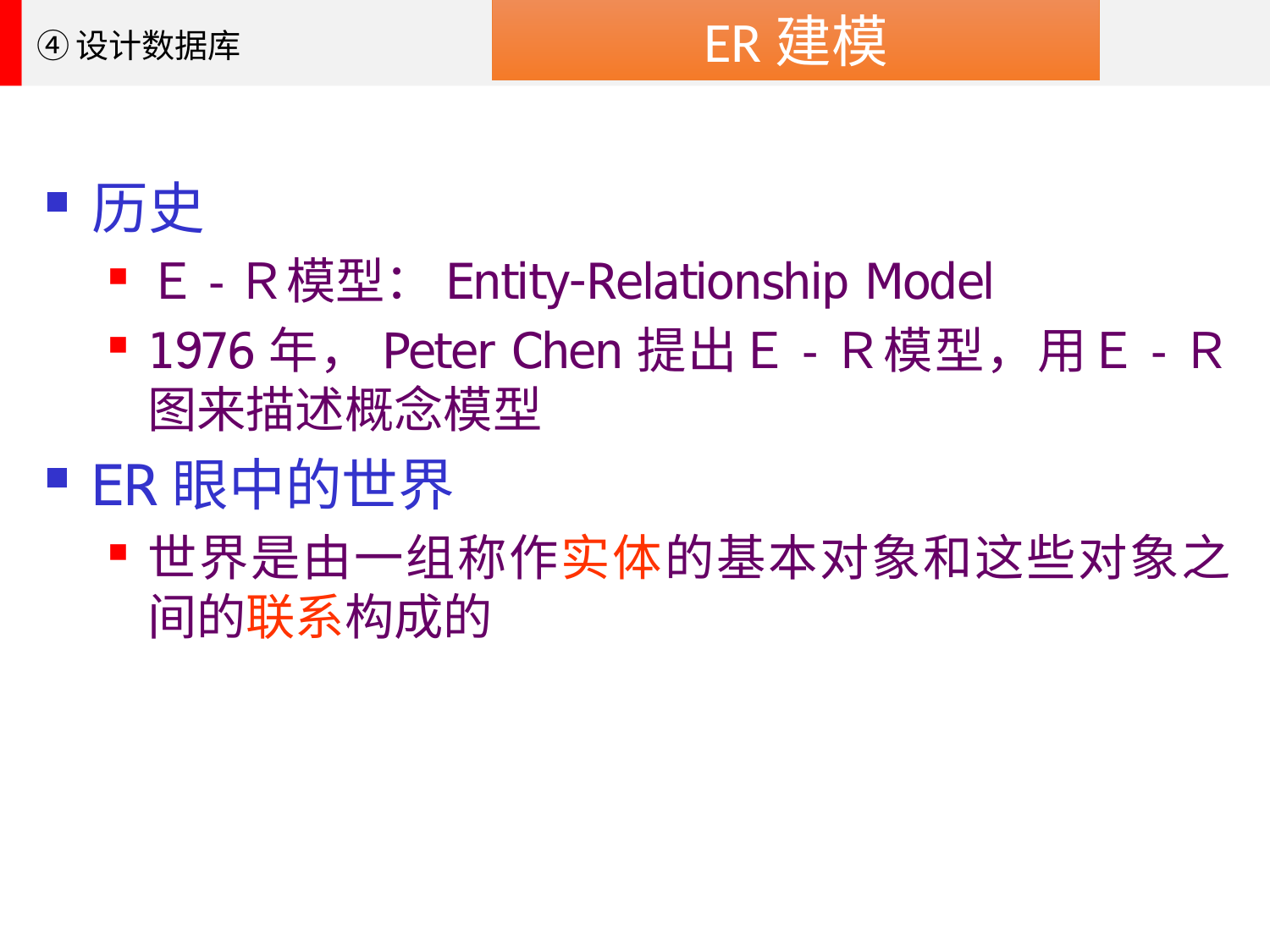

ER建模
④设计数据库
历史
Ｅ-Ｒ模型：Entity-Relationship Model
1976年，Peter Chen提出Ｅ-Ｒ模型，用Ｅ-Ｒ图来描述概念模型
ER眼中的世界
世界是由一组称作实体的基本对象和这些对象之间的联系构成的